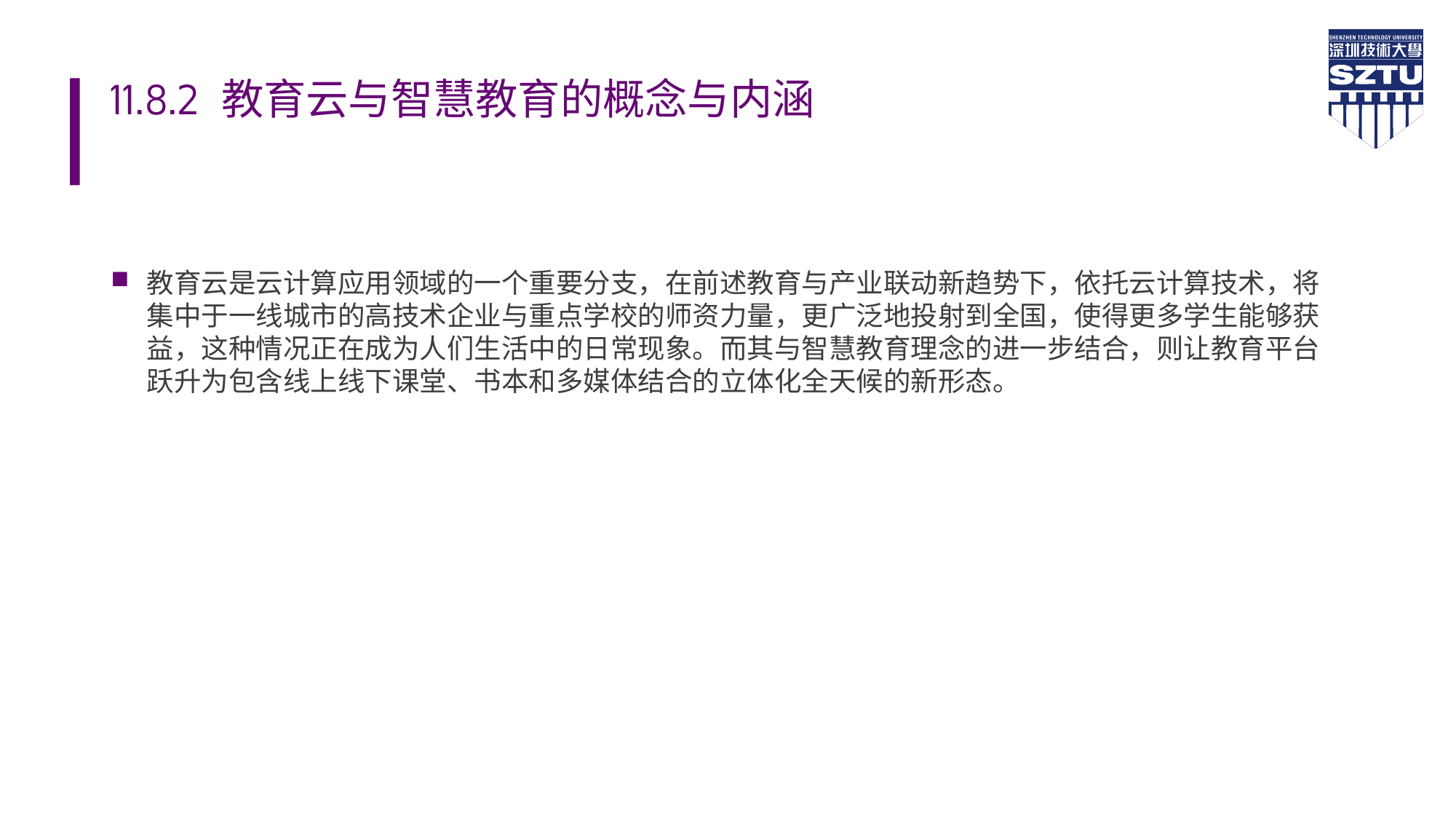

# 11.8.2 教育云与智慧教育的概念与内涵
教育云是云计算应用领域的一个重要分支，在前述教育与产业联动新趋势下，依托云计算技术，将集中于一线城市的高技术企业与重点学校的师资力量，更广泛地投射到全国，使得更多学生能够获益，这种情况正在成为人们生活中的日常现象。而其与智慧教育理念的进一步结合，则让教育平台跃升为包含线上线下课堂、书本和多媒体结合的立体化全天候的新形态。